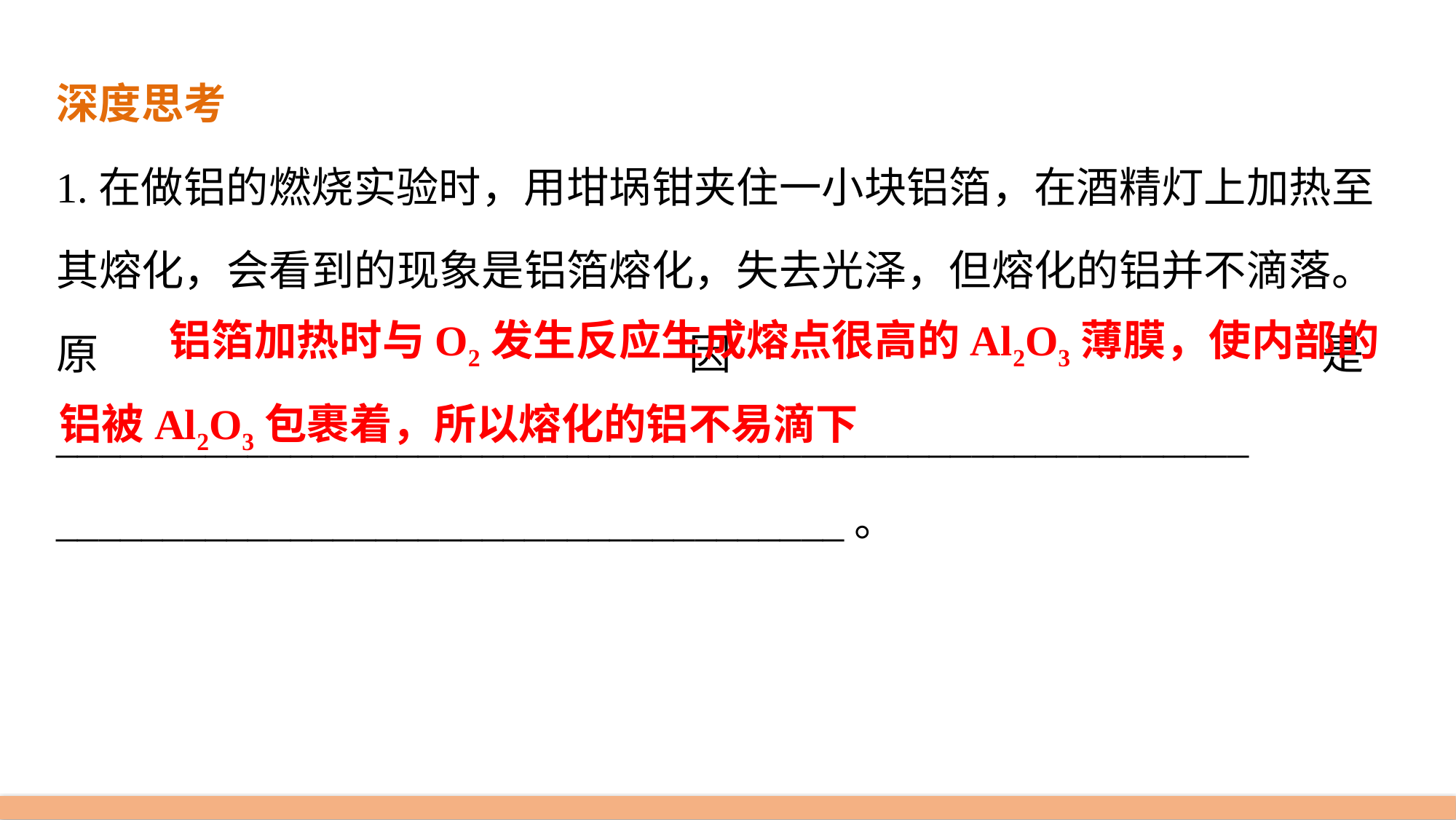

深度思考
1.在做铝的燃烧实验时，用坩埚钳夹住一小块铝箔，在酒精灯上加热至其熔化，会看到的现象是铝箔熔化，失去光泽，但熔化的铝并不滴落。原因是________________________________________________________
_____________________________________。
	铝箔加热时与O2发生反应生成熔点很高的Al2O3薄膜，使内部的铝被Al2O3包裹着，所以熔化的铝不易滴下